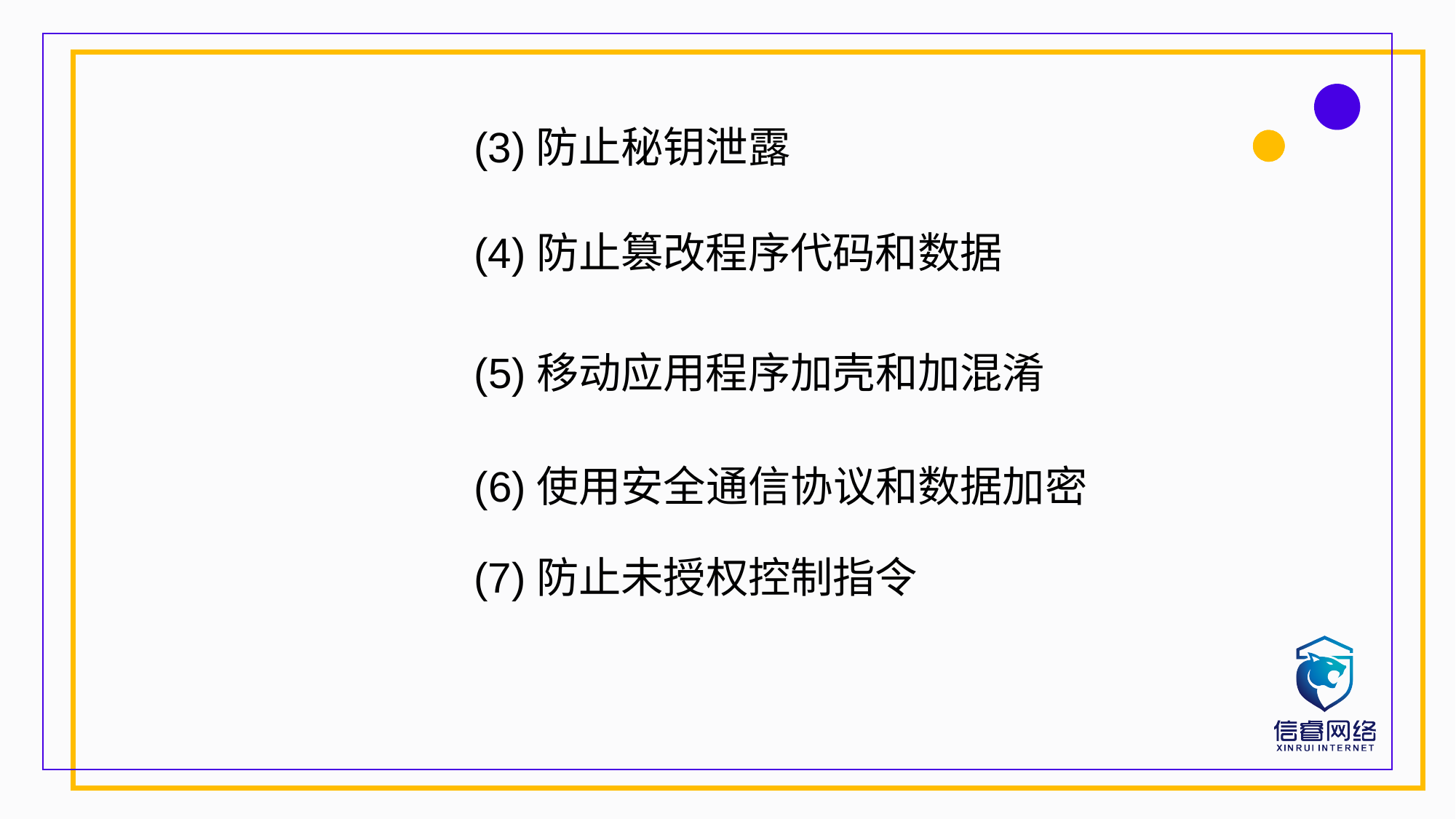

(3)防止秘钥泄露

(4)防止篡改程序代码和数据
(5)移动应用程序加壳和加混淆
(6)使用安全通信协议和数据加密
(7)防止未授权控制指令